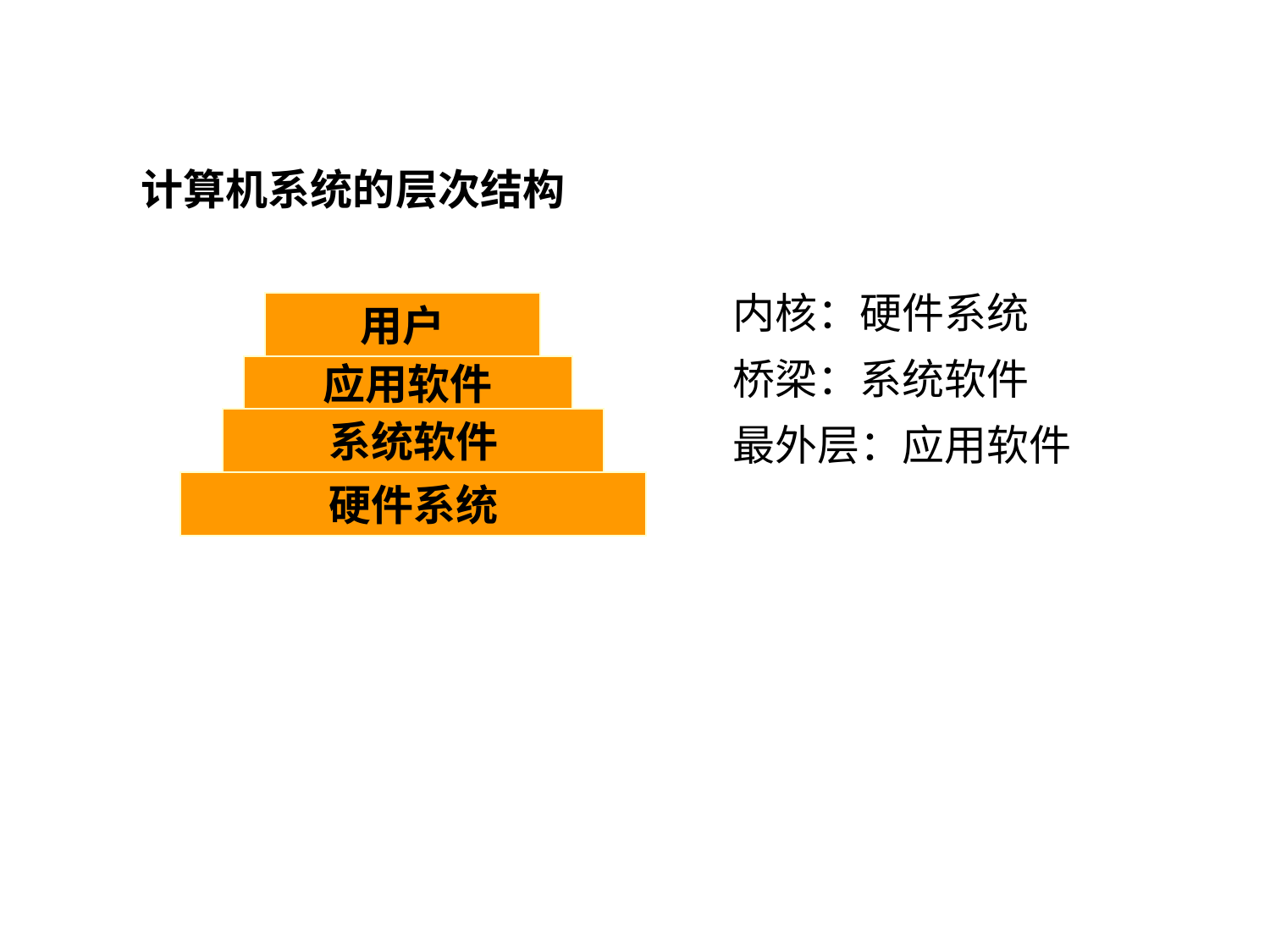

计算机系统的层次结构

内核：硬件系统
桥梁：系统软件
　最外层：应用软件
用户
应用软件
系统软件
硬件系统